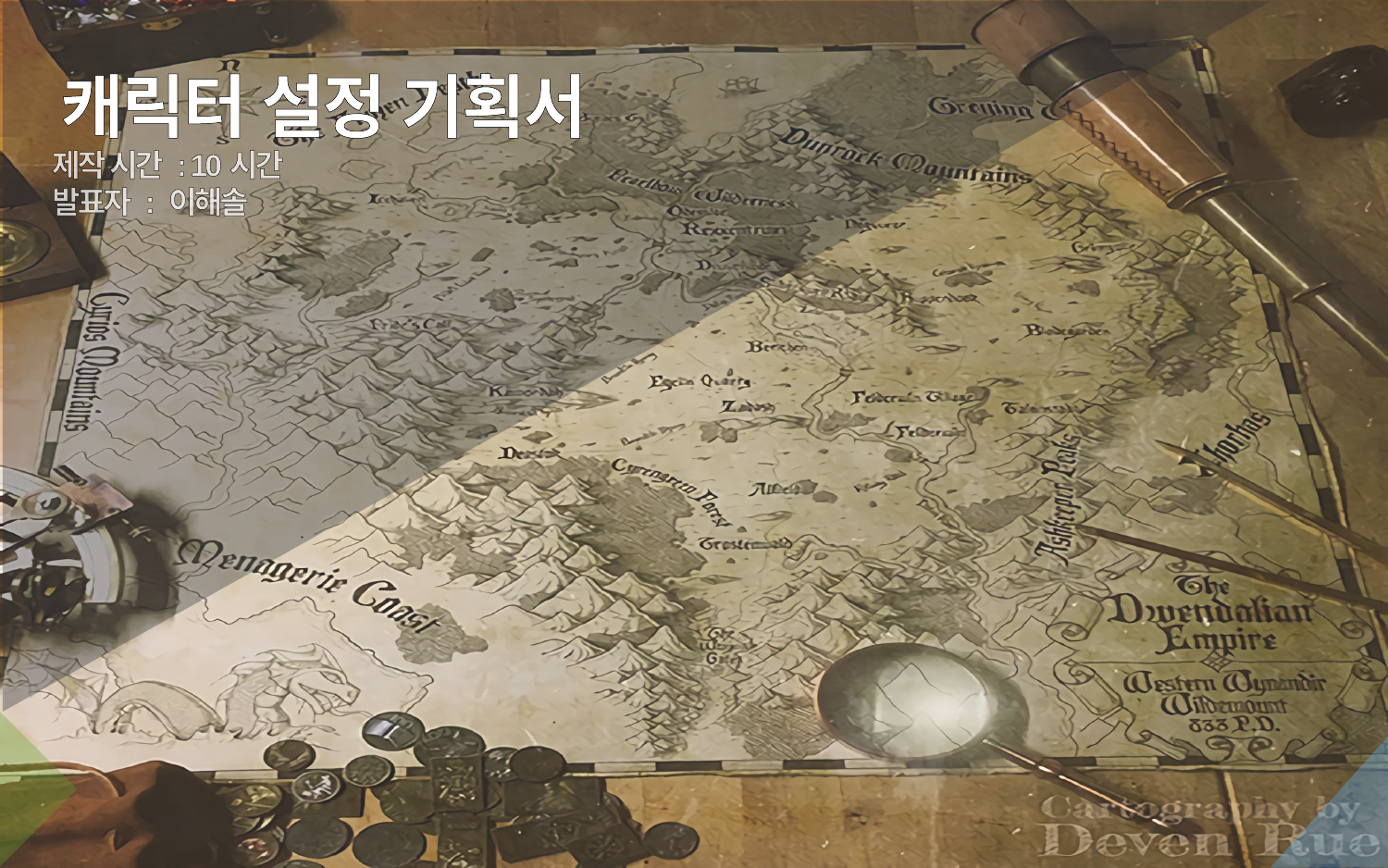

캐릭터 설정 기획서
제작 시간 : 10시간
발표자 : 이해솔